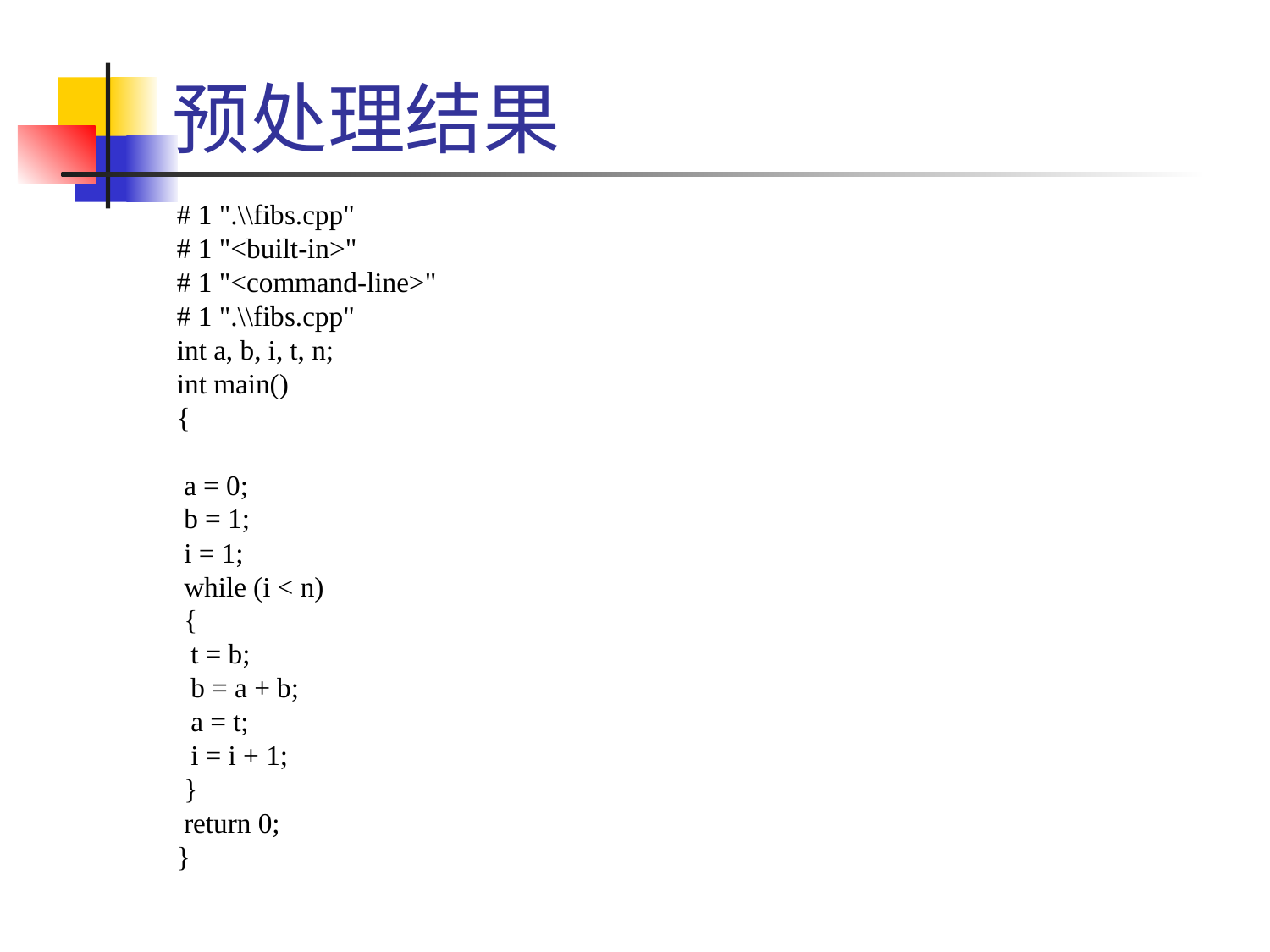

# 预处理结果
# 1 ".\\fibs.cpp"
# 1 "<built-in>"
# 1 "<command-line>"
# 1 ".\\fibs.cpp"
int a, b, i, t, n;
int main()
{

 a = 0;
 b = 1;
 i = 1;
 while (i < n)
 {
  t = b;
  b = a + b;
  a = t;
  i = i + 1;
 }
 return 0;
}